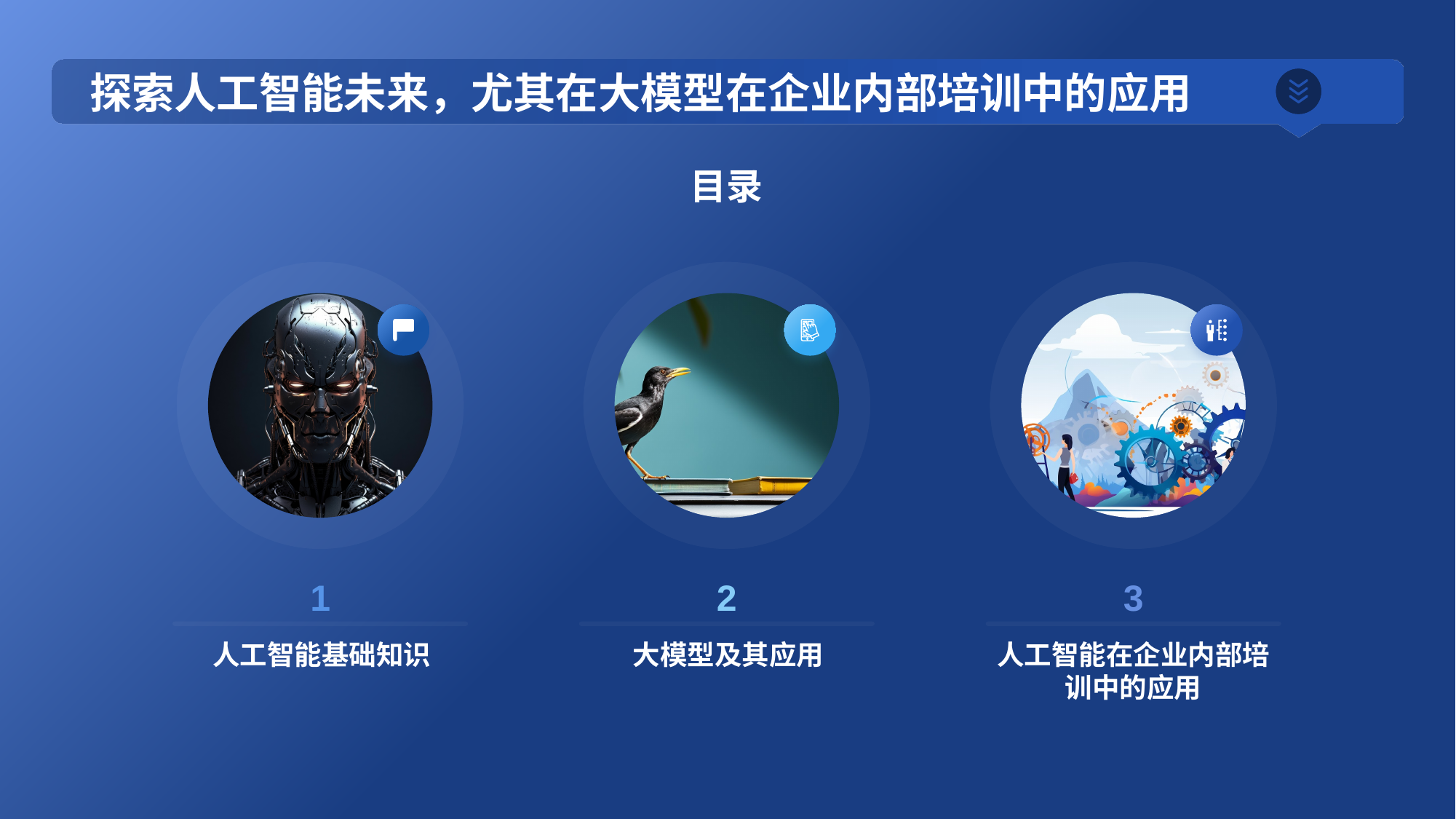

# 探索人工智能未来，尤其在大模型在企业内部培训中的应用
目录

1
人工智能基础知识

2
大模型及其应用

3
人工智能在企业内部培训中的应用